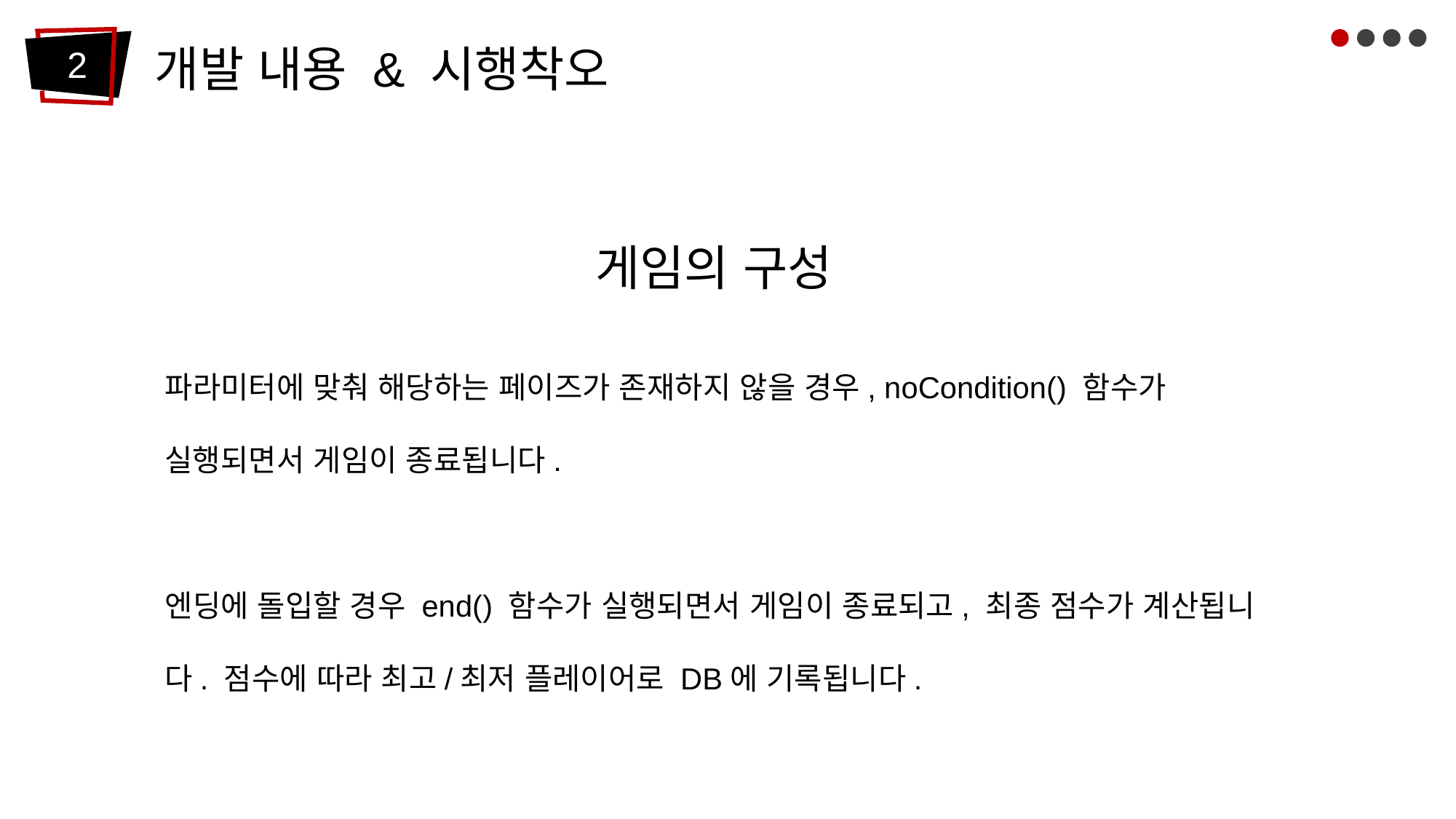

개발 내용 & 시행착오
2
  게임의 구성

파라미터에 맞춰 해당하는 페이즈가 존재하지 않을 경우, noCondition() 함수가 실행되면서 게임이 종료됩니다.

엔딩에 돌입할 경우 end() 함수가 실행되면서 게임이 종료되고, 최종 점수가 계산됩니다. 점수에 따라 최고/최저 플레이어로 DB에 기록됩니다.